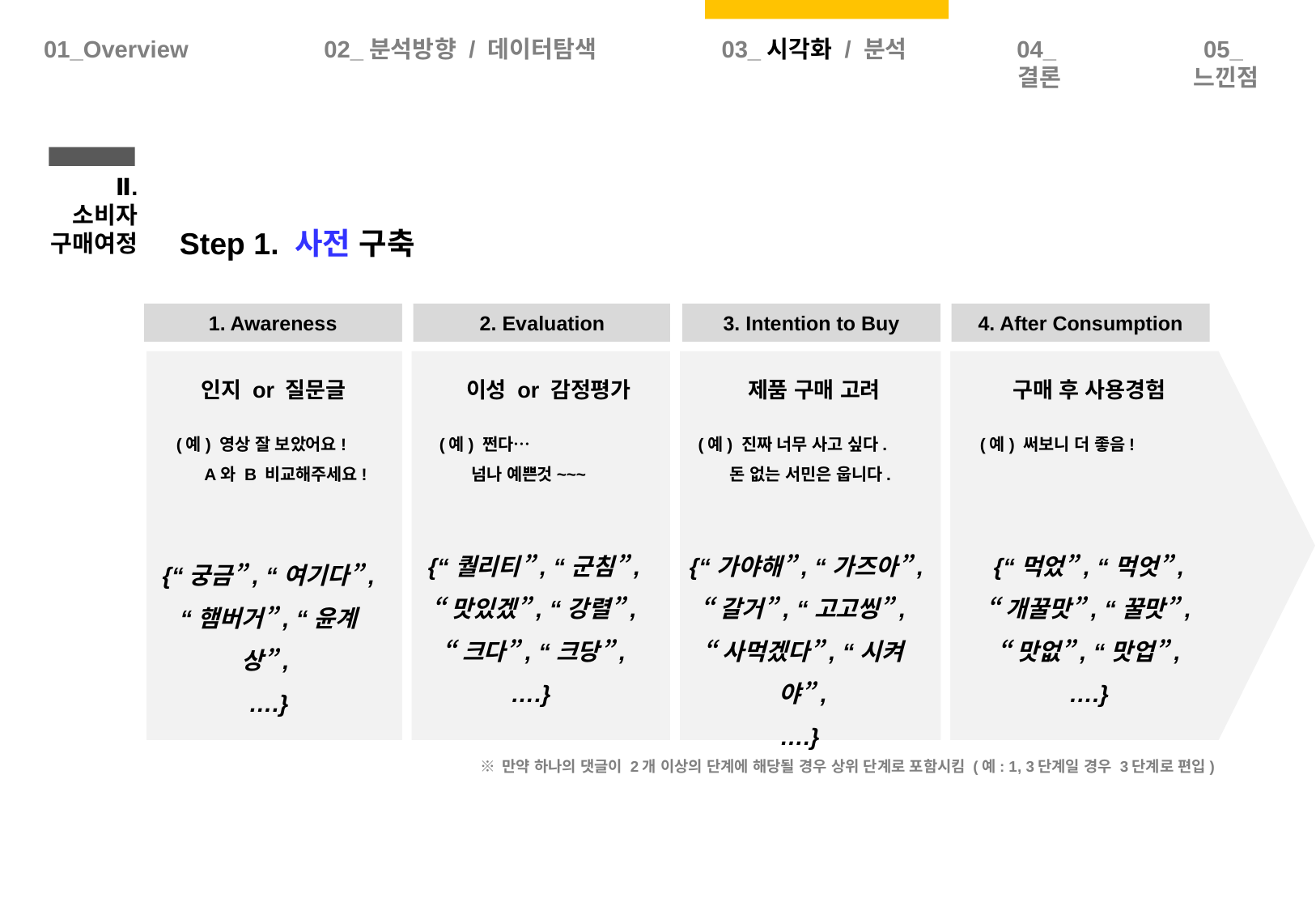

01_Overview
02_분석방향 / 데이터탐색
03_시각화 / 분석
04_결론
05_느낀점

    Ⅱ.
소비자
구매여정
Step 1. 사전 구축

1. Awareness
2. Evaluation
3. Intention to Buy
4. After Consumption

인지 or 질문글
이성 or 감정평가
제품 구매 고려
구매 후 사용경험
(예) 영상 잘 보았어요!
      A와 B 비교해주세요!
(예) 쩐다…
      넘나 예쁜것~~~
(예) 진짜 너무 사고 싶다.
      돈 없는 서민은 웁니다.
(예) 써보니 더 좋음!
{“퀄리티”, “군침”,
“맛있겠”, “강렬”,
“크다”, “크당”,
….}
{“가야해”, “가즈아”,
“갈거”, “고고씽”,
“사먹겠다”, “시켜야”,
….}
{“먹었”, “먹엇”,
“개꿀맛”, “꿀맛”,
“맛없”, “맛업”,
….}
{“궁금”, “여기다”, “햄버거”, “윤계상”,
 ….}
※ 만약 하나의 댓글이 2개 이상의 단계에 해당될 경우 상위 단계로 포함시킴 (예: 1, 3단계일 경우 3단계로 편입)